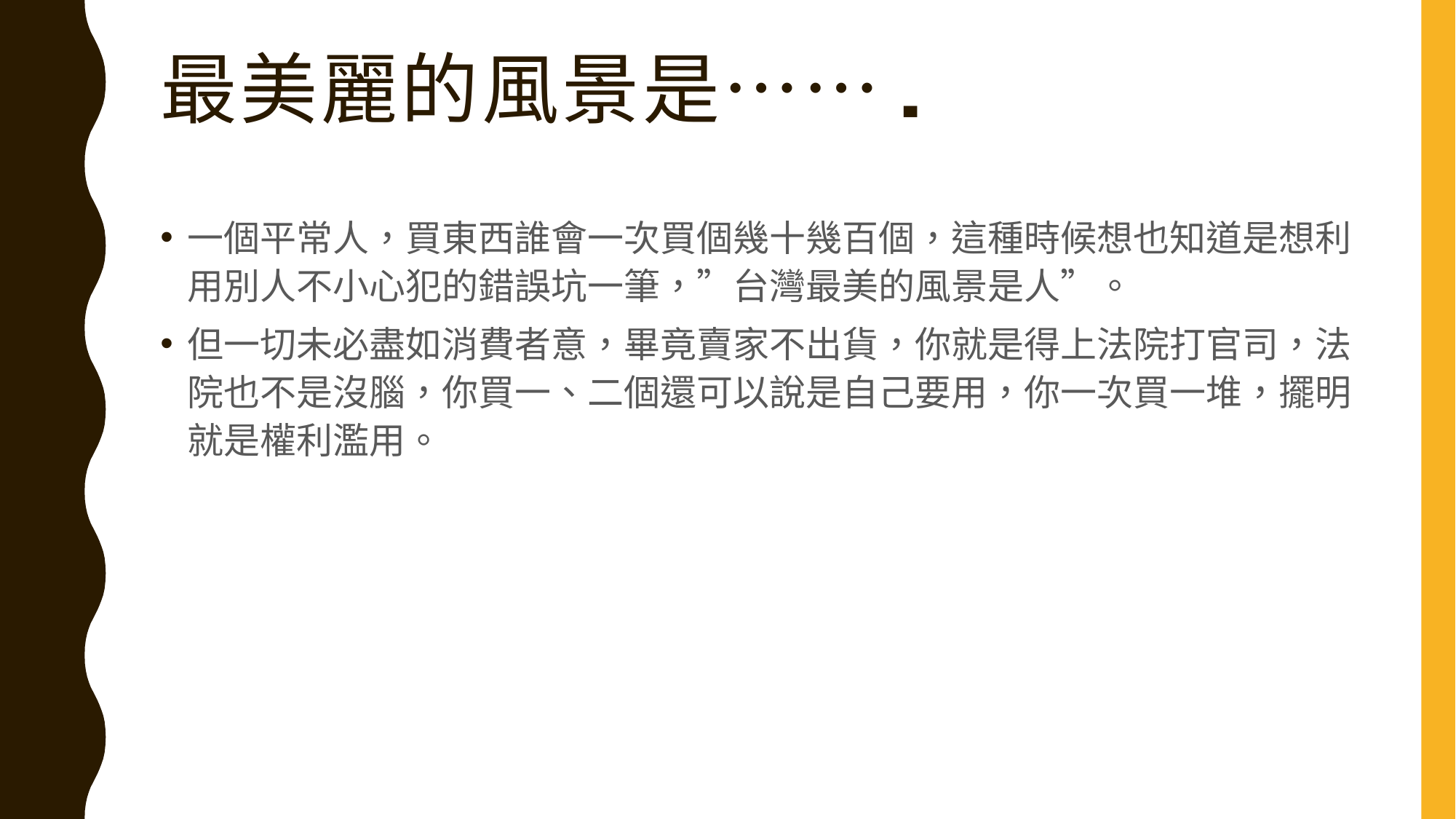

# 最美麗的風景是…….
一個平常人，買東西誰會一次買個幾十幾百個，這種時候想也知道是想利用別人不小心犯的錯誤坑一筆，”台灣最美的風景是人”。
但一切未必盡如消費者意，畢竟賣家不出貨，你就是得上法院打官司，法院也不是沒腦，你買一、二個還可以說是自己要用，你一次買一堆，擺明就是權利濫用。